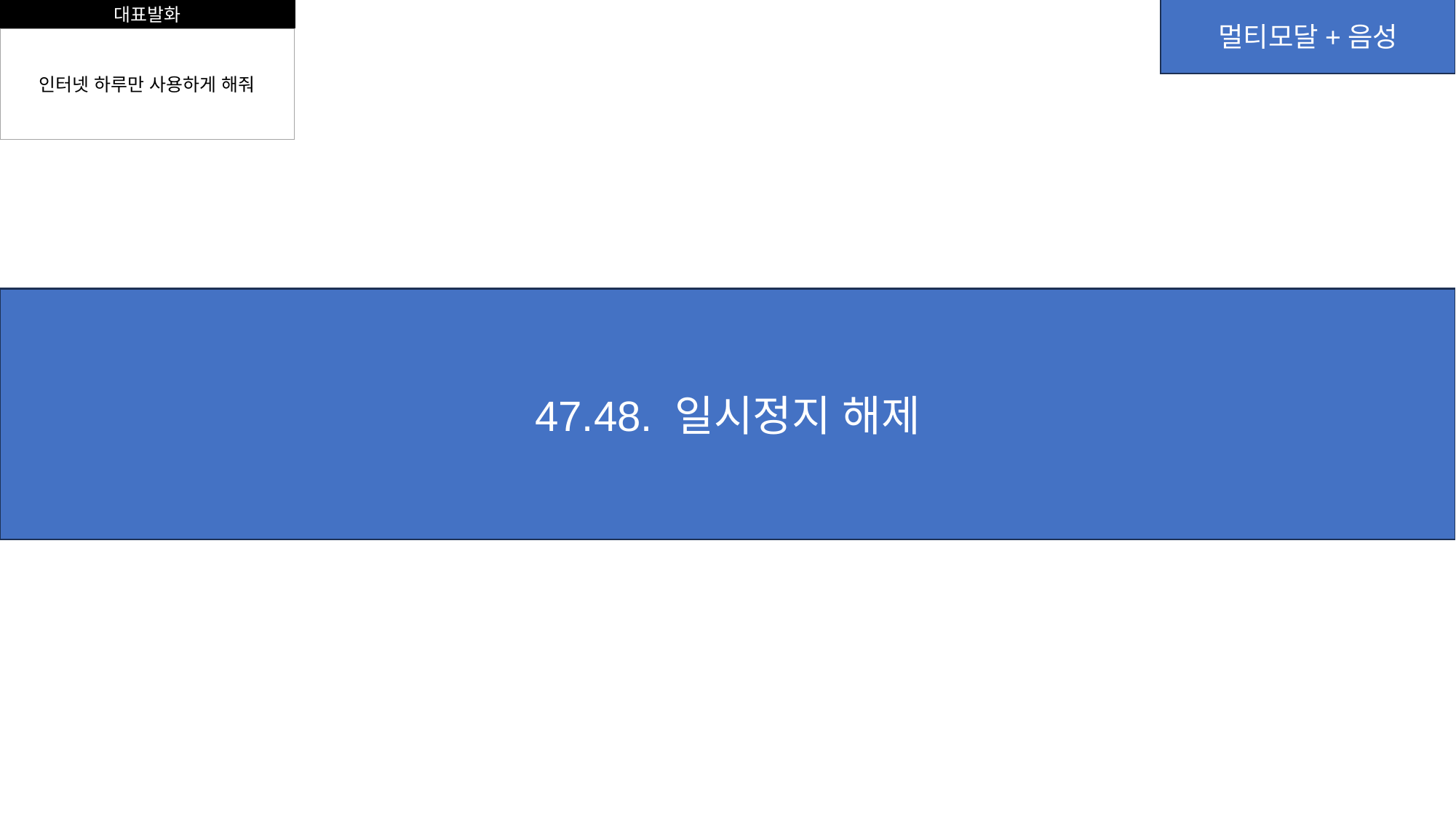

대표발화
멀티모달+음성
인터넷 하루만 사용하게 해줘
47.48. 일시정지 해제